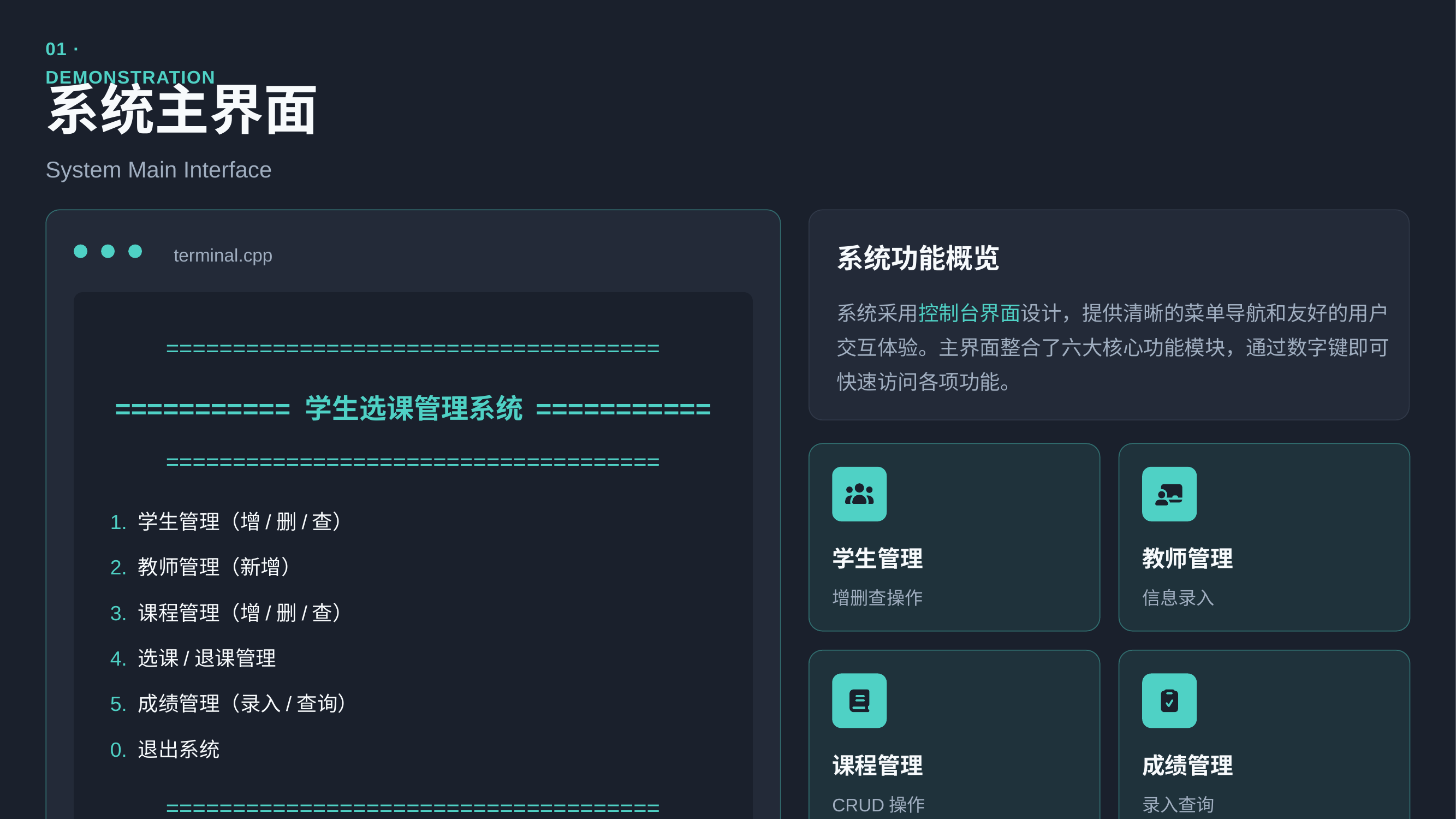

01 · DEMONSTRATION
系统主界面
System Main Interface

terminal.cpp
系统功能概览

系统采用控制台界面设计，提供清晰的菜单导航和友好的用户交互体验。主界面整合了六大核心功能模块，通过数字键即可快速访问各项功能。
=====================================
=========== 学生选课管理系统 ===========
=====================================

1. 学生管理（增/删/查）
学生管理
教师管理
2. 教师管理（新增）
增删查操作
信息录入
3. 课程管理（增/删/查）
4. 选课/退课管理

5. 成绩管理（录入/查询）

0. 退出系统
课程管理
成绩管理
CRUD操作
录入查询
=====================================